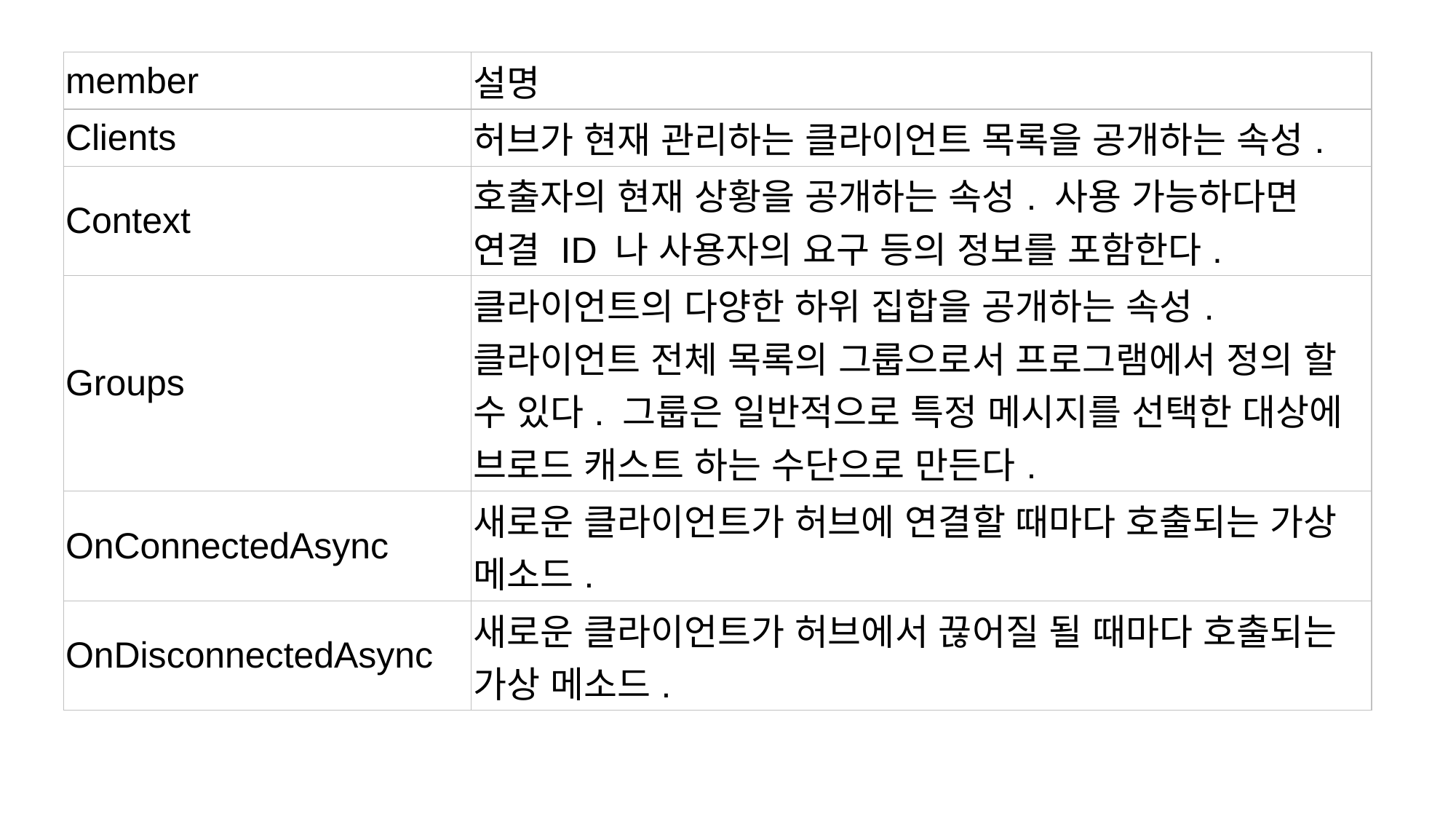

| member | 설명 |
| --- | --- |
| Clients | 허브가 현재 관리하는 클라이언트 목록을 공개하는 속성. |
| Context | 호출자의 현재 상황을 공개하는 속성. 사용 가능하다면 연결 ID 나 사용자의 요구 등의 정보를 포함한다. |
| Groups | 클라이언트의 다양한 하위 집합을 공개하는 속성.  클라이언트 전체 목록의 그룹으로서 프로그램에서 정의 할 수 있다. 그룹은 일반적으로 특정 메시지를 선택한 대상에 브로드 캐스트 하는 수단으로 만든다. |
| OnConnectedAsync | 새로운 클라이언트가 허브에 연결할 때마다 호출되는 가상 메소드. |
| OnDisconnectedAsync | 새로운 클라이언트가 허브에서 끊어질 될 때마다 호출되는 가상 메소드. |